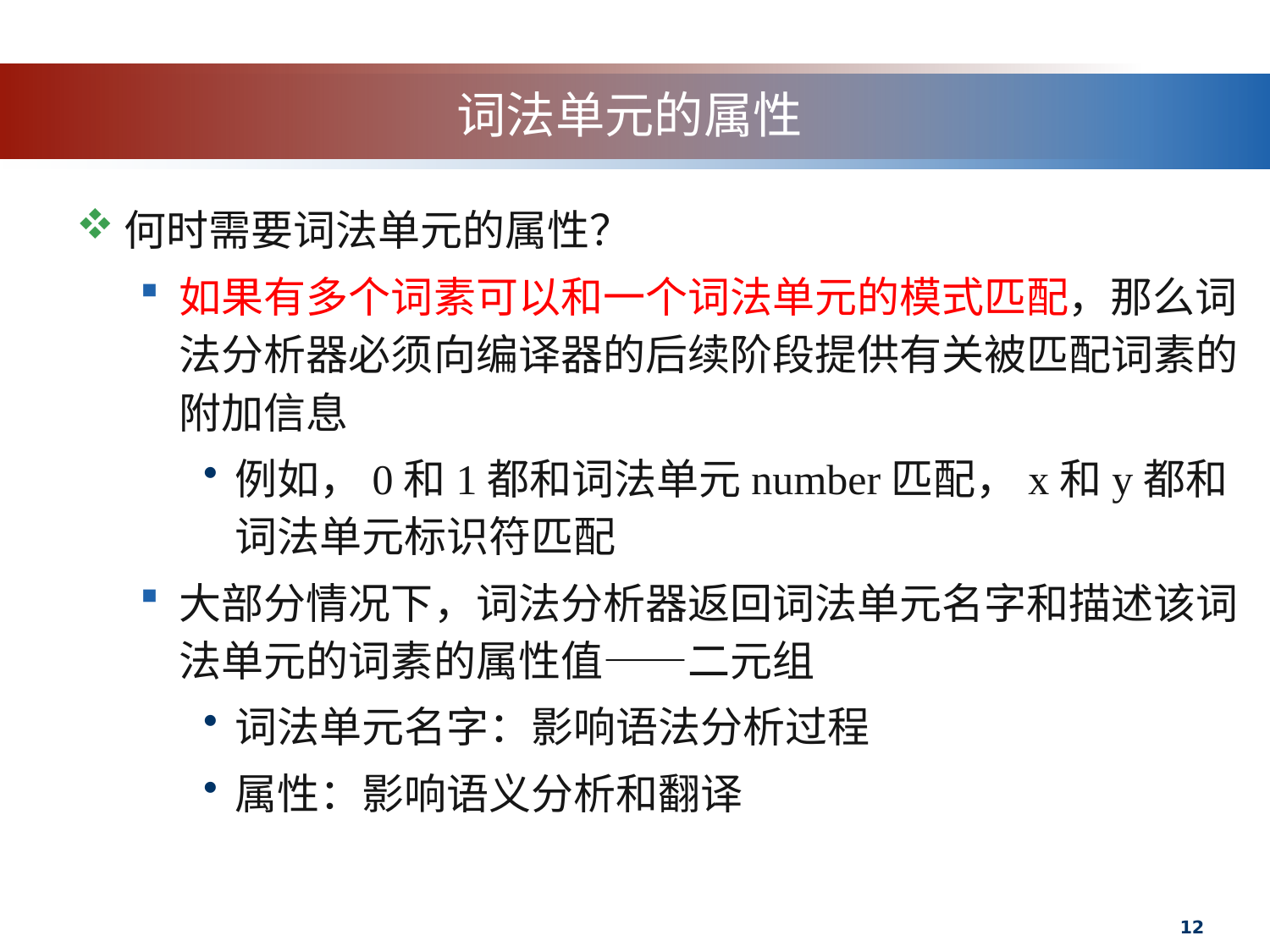

# 词法单元的属性
何时需要词法单元的属性？
如果有多个词素可以和一个词法单元的模式匹配，那么词法分析器必须向编译器的后续阶段提供有关被匹配词素的附加信息
例如，0和1都和词法单元number匹配，x和y都和词法单元标识符匹配
大部分情况下，词法分析器返回词法单元名字和描述该词法单元的词素的属性值——二元组
词法单元名字：影响语法分析过程
属性：影响语义分析和翻译
12